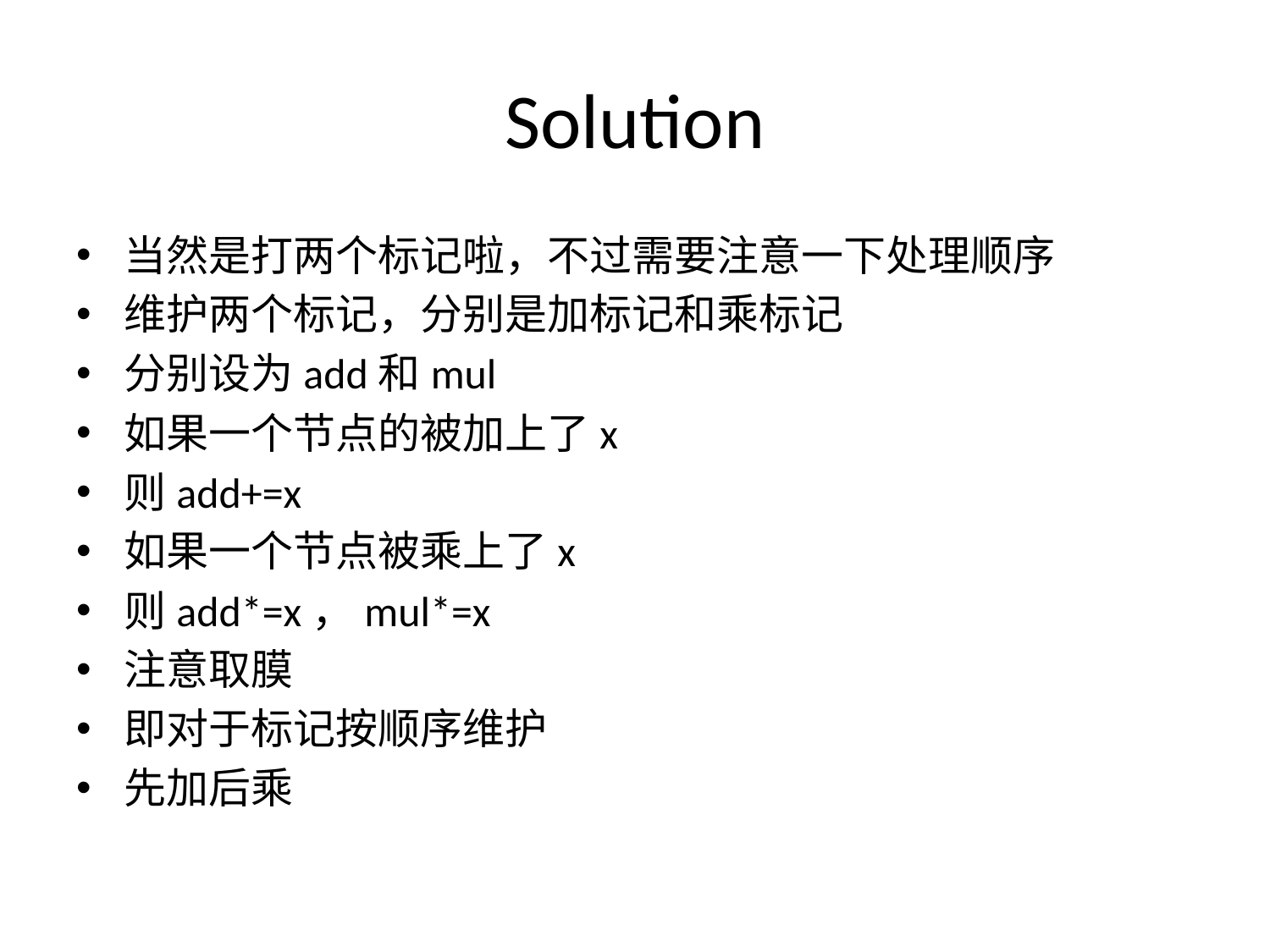

# Solution
当然是打两个标记啦，不过需要注意一下处理顺序
维护两个标记，分别是加标记和乘标记
分别设为add和mul
如果一个节点的被加上了x
则add+=x
如果一个节点被乘上了x
则add*=x，mul*=x
注意取膜
即对于标记按顺序维护
先加后乘